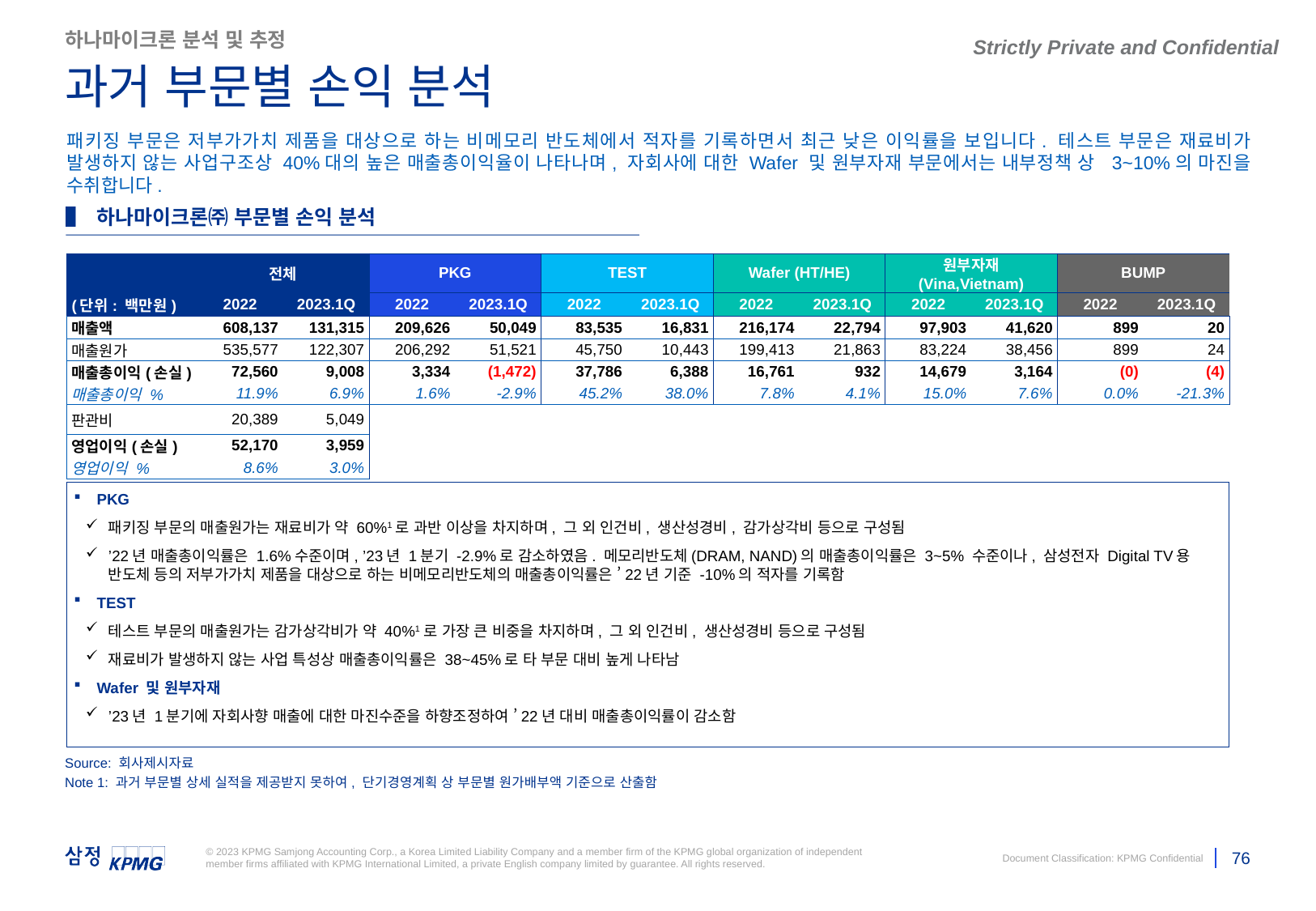

하나마이크론 분석 및 추정
과거 부문별 손익 분석
패키징 부문은 저부가가치 제품을 대상으로 하는 비메모리 반도체에서 적자를 기록하면서 최근 낮은 이익률을 보입니다. 테스트 부문은 재료비가 발생하지 않는 사업구조상 40%대의 높은 매출총이익율이 나타나며, 자회사에 대한 Wafer 및 원부자재 부문에서는 내부정책 상  3~10%의 마진을 수취합니다.
▌ 하나마이크론㈜ 부문별 손익 분석

|  | 전체 |  | PKG |  | TEST |  | Wafer (HT/HE) |  | 원부자재 (Vina,Vietnam) |  | BUMP |  |
| --- | --- | --- | --- | --- | --- | --- | --- | --- | --- | --- | --- | --- |
| (단위: 백만원) | 2022 | 2023.1Q | 2022 | 2023.1Q | 2022 | 2023.1Q | 2022 | 2023.1Q | 2022 | 2023.1Q | 2022 | 2023.1Q |
| 매출액 | 608,137 | 131,315 | 209,626 | 50,049 | 83,535 | 16,831 | 216,174 | 22,794 | 97,903 | 41,620 | 899 | 20 |
| 매출원가 | 535,577 | 122,307 | 206,292 | 51,521 | 45,750 | 10,443 | 199,413 | 21,863 | 83,224 | 38,456 | 899 | 24 |
| 매출총이익(손실) | 72,560 | 9,008 | 3,334 | (1,472) | 37,786 | 6,388 | 16,761 | 932 | 14,679 | 3,164 | (0) | (4) |
| 매출총이익 % | 11.9% | 6.9% | 1.6% | -2.9% | 45.2% | 38.0% | 7.8% | 4.1% | 15.0% | 7.6% | 0.0% | -21.3% |
| 판관비 | 20,389 | 5,049 |  |  |  |  |  |  |  |  |  |  |
| 영업이익(손실) | 52,170 | 3,959 |  |  |  |  |  |  |  |  |  |  |
| 영업이익 % | 8.6% | 3.0% |  |  |  |  |  |  |  |  |  |  |
PKG
패키징 부문의 매출원가는 재료비가 약 60%1로 과반 이상을 차지하며, 그 외 인건비, 생산성경비, 감가상각비 등으로 구성됨
’22년 매출총이익률은 1.6%수준이며, ’23년 1분기 -2.9%로 감소하였음. 메모리반도체(DRAM, NAND)의 매출총이익률은 3~5% 수준이나, 삼성전자 Digital TV용 반도체 등의 저부가가치 제품을 대상으로 하는 비메모리반도체의 매출총이익률은 ’22년 기준 -10%의 적자를 기록함
TEST
테스트 부문의 매출원가는 감가상각비가 약 40%1로 가장 큰 비중을 차지하며, 그 외 인건비, 생산성경비 등으로 구성됨
재료비가 발생하지 않는 사업 특성상 매출총이익률은 38~45%로 타 부문 대비 높게 나타남
Wafer 및 원부자재
’23년 1분기에 자회사향 매출에 대한 마진수준을 하향조정하여 ’22년 대비 매출총이익률이 감소함
JSJ
Source: 회사제시자료
Note 1: 과거 부문별 상세 실적을 제공받지 못하여, 단기경영계획 상 부문별 원가배부액 기준으로 산출함